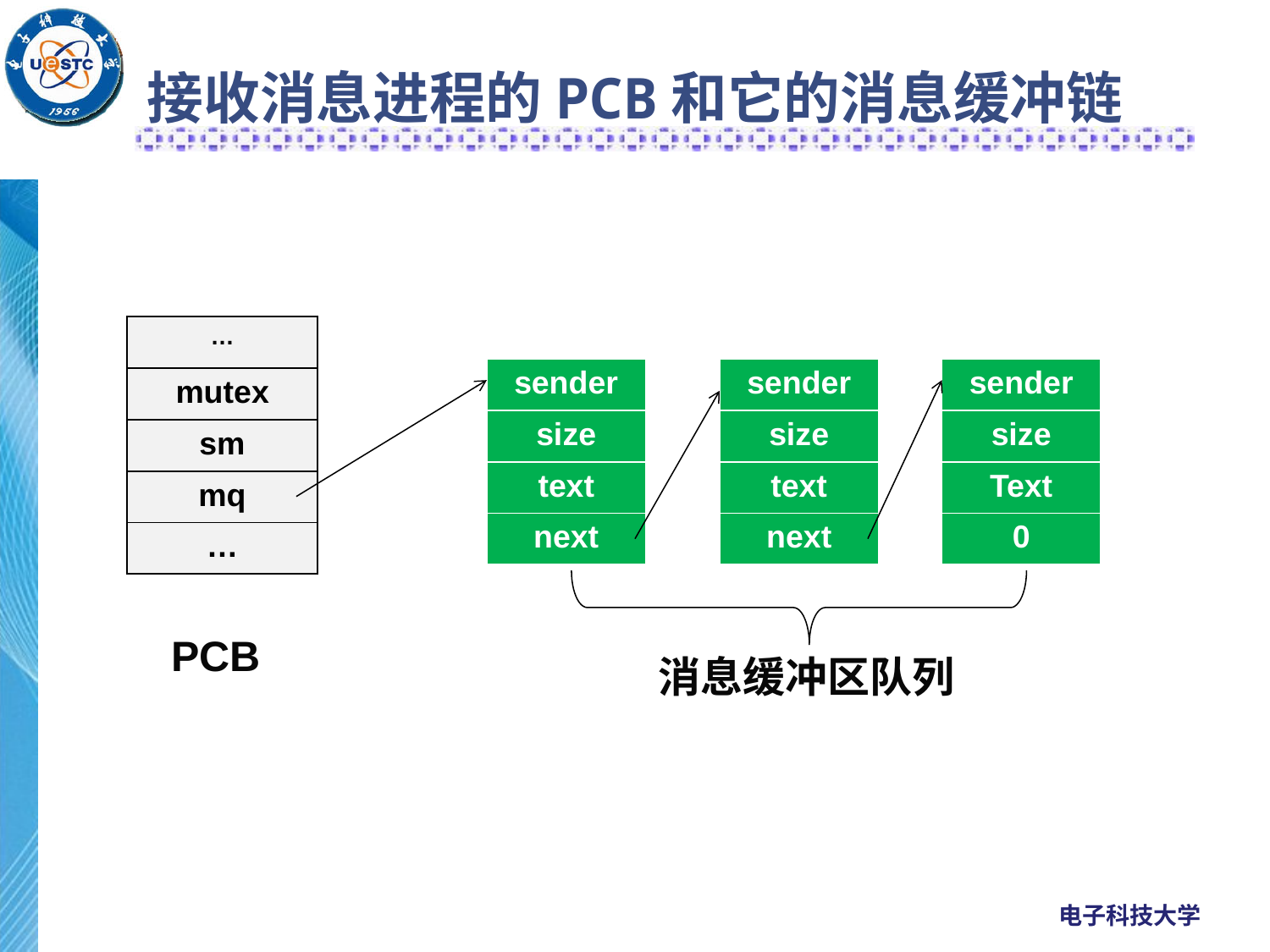

# 接收消息进程的PCB和它的消息缓冲链
| … |
| --- |
| mutex |
| sm |
| mq |
| … |
| sender |
| --- |
| size |
| text |
| next |
| sender |
| --- |
| size |
| text |
| next |
| sender |
| --- |
| size |
| Text |
| 0 |

PCB
消息缓冲区队列